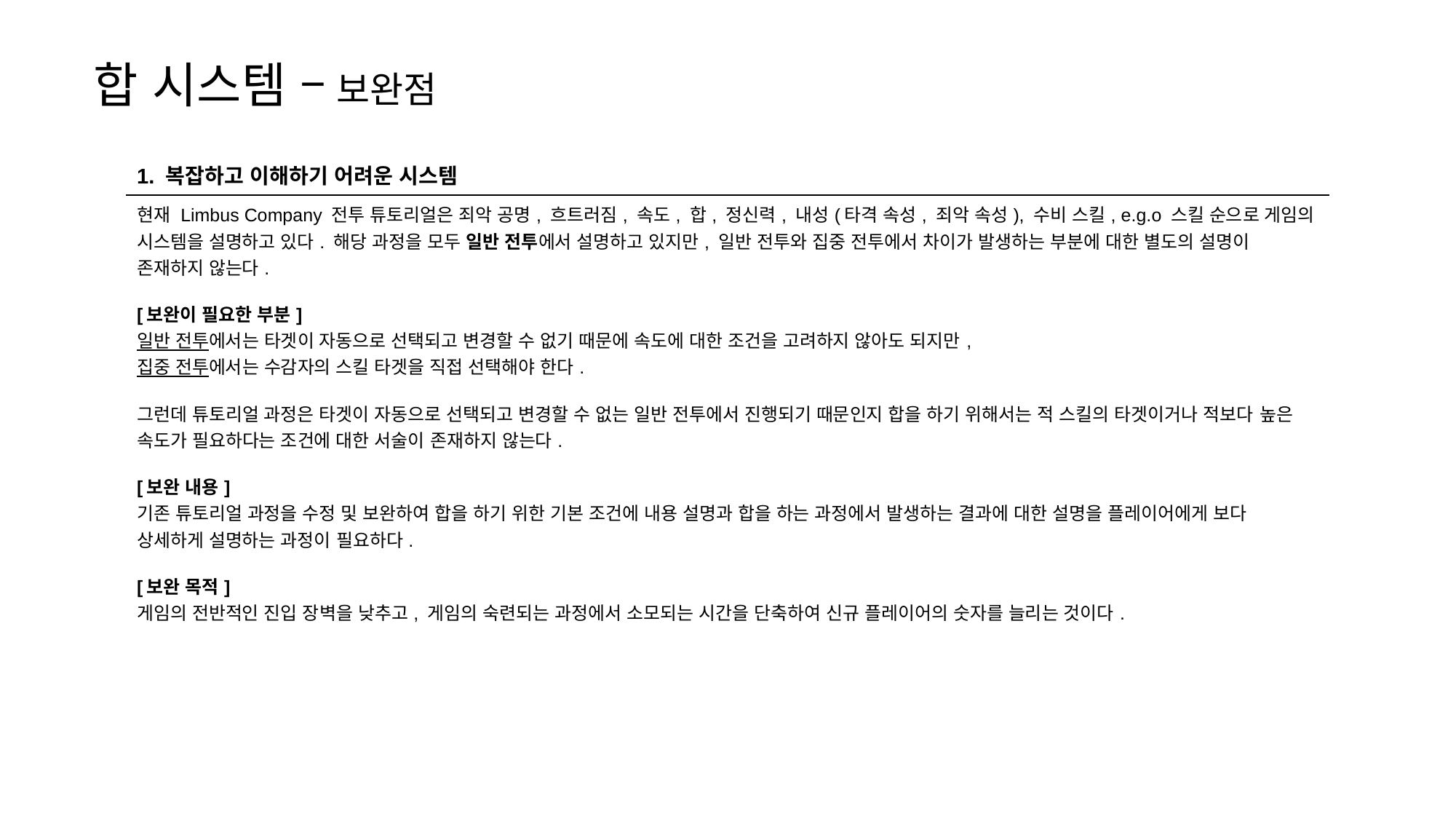

합 시스템 – 보완점
| 1. 복잡하고 이해하기 어려운 시스템 |
| --- |
| 현재 Limbus Company 전투 튜토리얼은 죄악 공명, 흐트러짐, 속도, 합, 정신력, 내성(타격 속성, 죄악 속성), 수비 스킬, e.g.o 스킬 순으로 게임의 시스템을 설명하고 있다. 해당 과정을 모두 일반 전투에서 설명하고 있지만, 일반 전투와 집중 전투에서 차이가 발생하는 부분에 대한 별도의 설명이 존재하지 않는다. [보완이 필요한 부분] 일반 전투에서는 타겟이 자동으로 선택되고 변경할 수 없기 때문에 속도에 대한 조건을 고려하지 않아도 되지만, 집중 전투에서는 수감자의 스킬 타겟을 직접 선택해야 한다. 그런데 튜토리얼 과정은 타겟이 자동으로 선택되고 변경할 수 없는 일반 전투에서 진행되기 때문인지 합을 하기 위해서는 적 스킬의 타겟이거나 적보다 높은 속도가 필요하다는 조건에 대한 서술이 존재하지 않는다. [보완 내용] 기존 튜토리얼 과정을 수정 및 보완하여 합을 하기 위한 기본 조건에 내용 설명과 합을 하는 과정에서 발생하는 결과에 대한 설명을 플레이어에게 보다 상세하게 설명하는 과정이 필요하다. [보완 목적] 게임의 전반적인 진입 장벽을 낮추고, 게임의 숙련되는 과정에서 소모되는 시간을 단축하여 신규 플레이어의 숫자를 늘리는 것이다. |